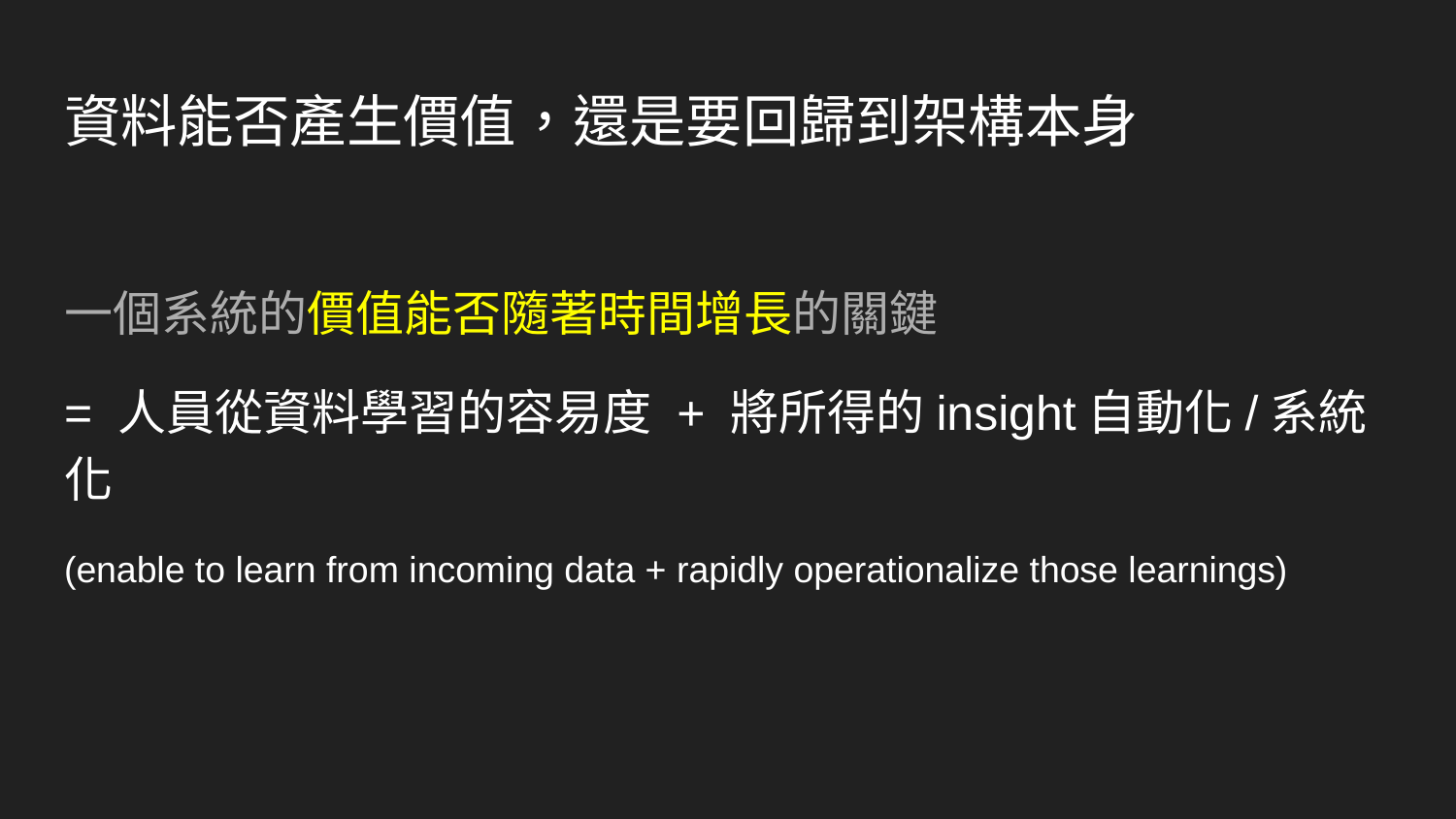

# 資料能否產生價值，還是要回歸到架構本身

一個系統的價值能否隨著時間增長的關鍵
= 人員從資料學習的容易度 + 將所得的insight自動化/系統化
(enable to learn from incoming data + rapidly operationalize those learnings)